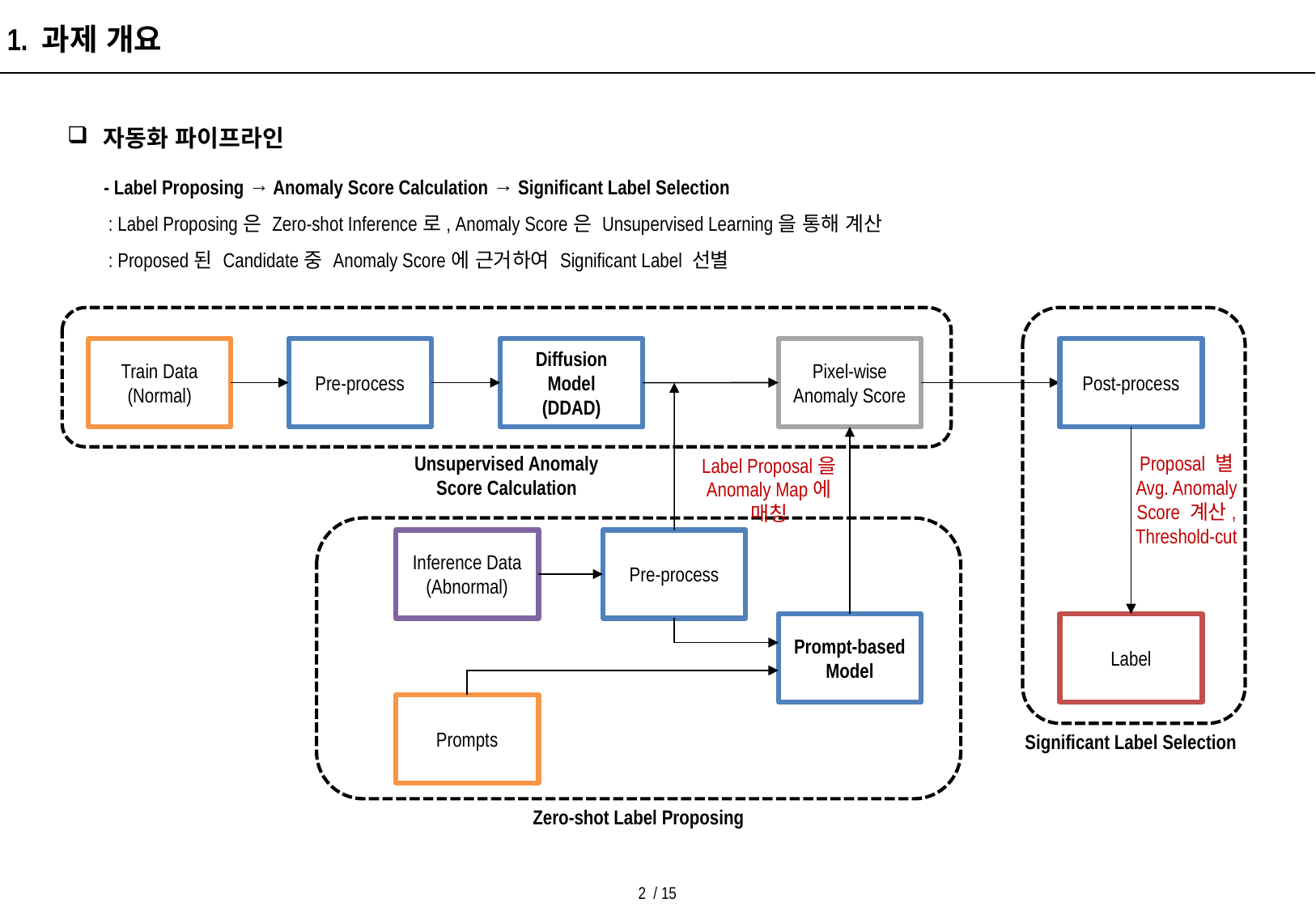

1. 과제 개요
 자동화 파이프라인
- Label Proposing → Anomaly Score Calculation → Significant Label Selection
 : Label Proposing은 Zero-shot Inference로, Anomaly Score은 Unsupervised Learning을 통해 계산
 : Proposed된 Candidate중 Anomaly Score에 근거하여 Significant Label 선별

Train Data
(Normal)
Pre-process
Diffusion
Model
(DDAD)
Pixel-wise Anomaly Score
Post-process
Unsupervised Anomaly Score Calculation
Proposal 별 Avg. Anomaly Score 계산, Threshold-cut
Label Proposal을 Anomaly Map에 매칭
0
Inference Data
(Abnormal)
Pre-process
Prompt-based Model
Label
Prompts
Significant Label Selection
Zero-shot Label Proposing
2  / 15